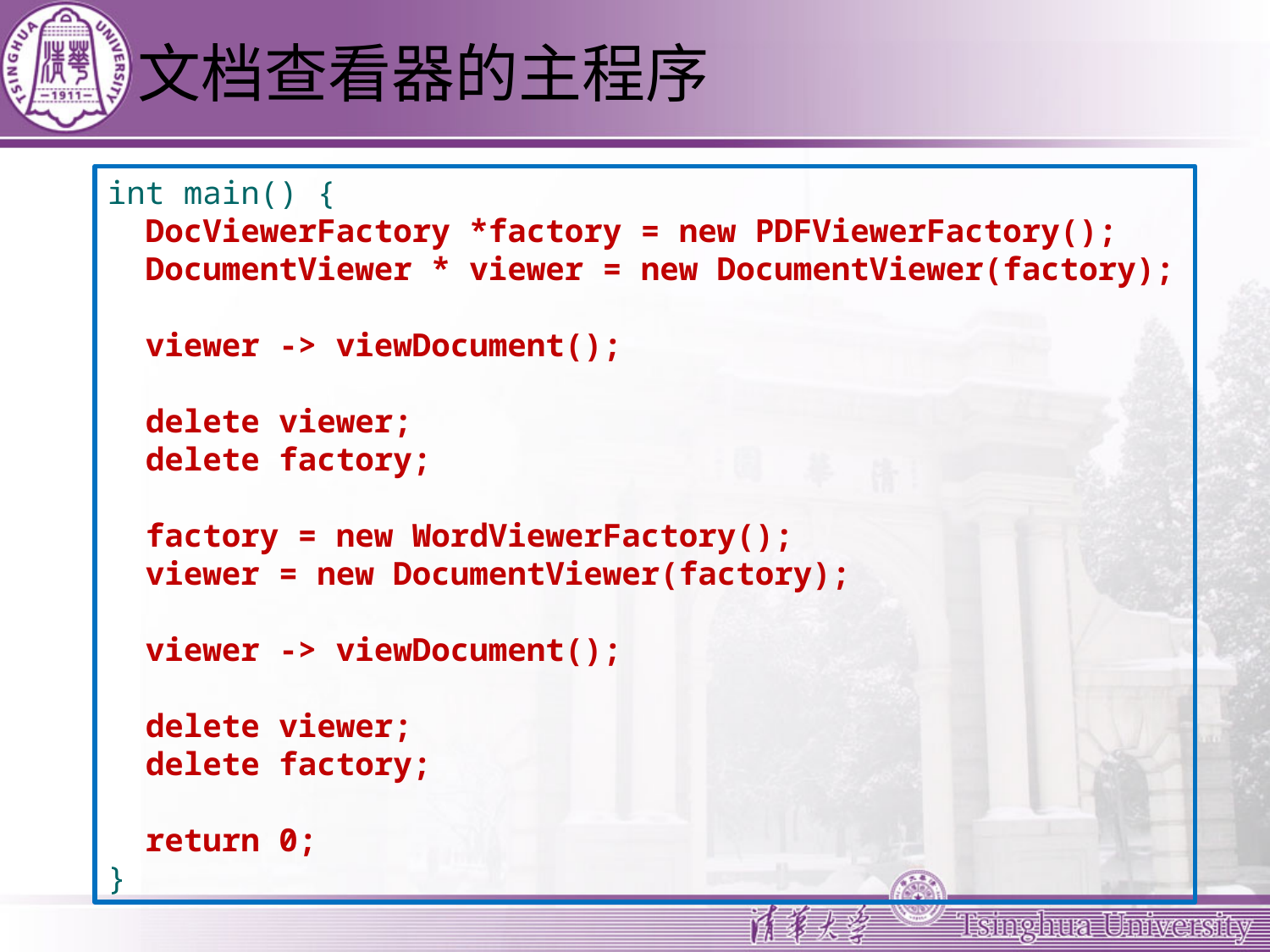

# 文档查看器的主程序
int main() {
  DocViewerFactory *factory = new PDFViewerFactory();
  DocumentViewer * viewer = new DocumentViewer(factory);

  viewer -> viewDocument();

  delete viewer;
  delete factory;

  factory = new WordViewerFactory();
  viewer = new DocumentViewer(factory);

  viewer -> viewDocument();

  delete viewer;
  delete factory;

  return 0;
}